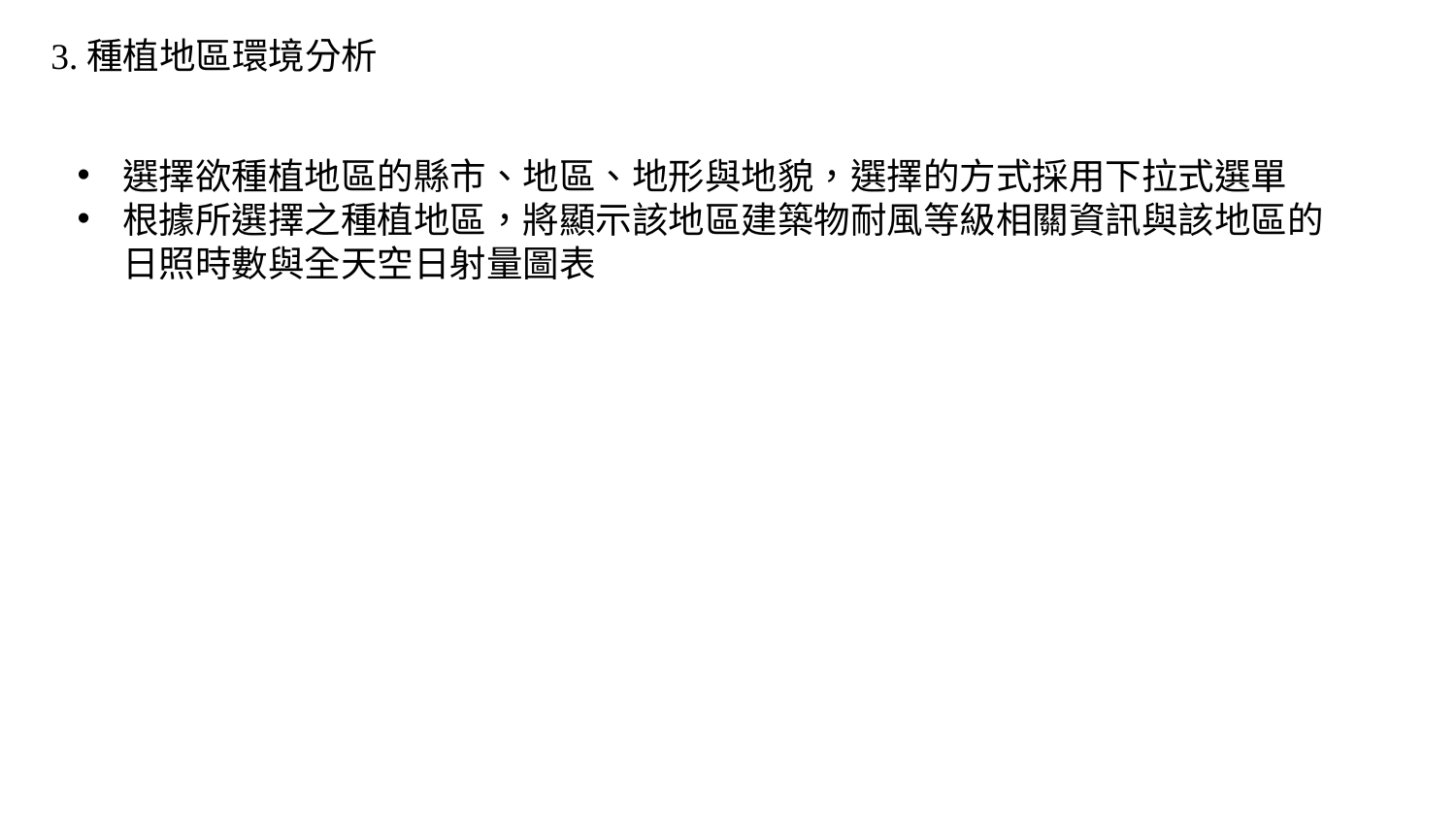

3.種植地區環境分析
選擇欲種植地區的縣市、地區、地形與地貌，選擇的方式採用下拉式選單
根據所選擇之種植地區，將顯示該地區建築物耐風等級相關資訊與該地區的日照時數與全天空日射量圖表